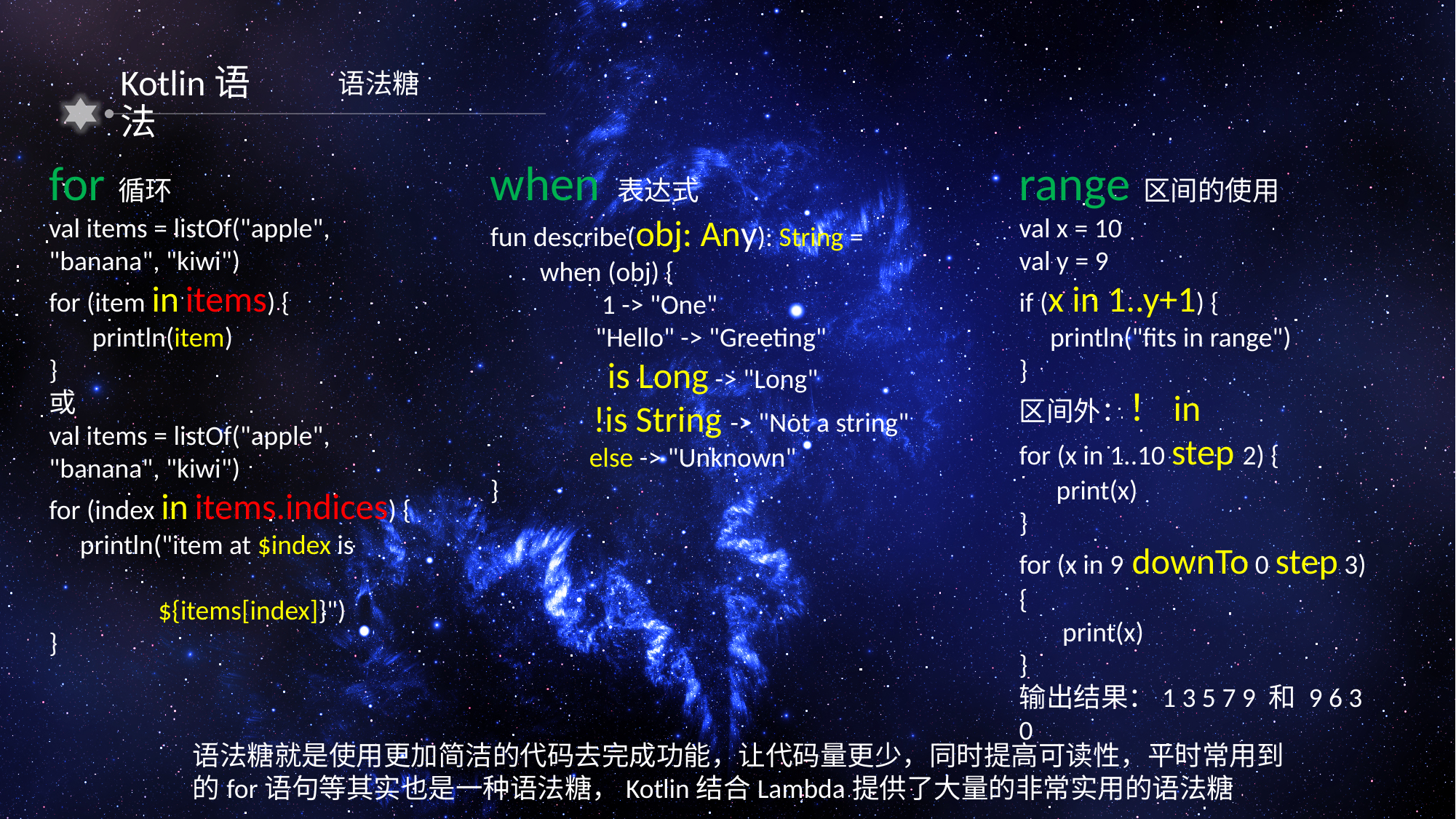

Kotlin语法
语法糖
for 循环
val items = listOf("apple", "banana", "kiwi")
for (item in items) {
       println(item)
}
或
val items = listOf("apple", "banana", "kiwi")
for (index in items.indices) {
     println("item at $index is                                                                                        	${items[index]}")
}
when 表达式
fun describe(obj: Any): String =
        when (obj) {
                  1 -> "One"
                 "Hello" -> "Greeting"
                 is Long -> "Long"
                !is String -> "Not a string"
                else -> "Unknown"
}
range 区间的使用
val x = 10
val y = 9
if (x in 1..y+1) {
     println("fits in range")
}
区间外：！in
for (x in 1..10 step 2) {
      print(x)
}
for (x in 9 downTo 0 step 3) {
       print(x)
}
输出结果：1 3 5 7 9 和 9 6 3 0

语法糖就是使用更加简洁的代码去完成功能，让代码量更少，同时提高可读性，平时常用到的for语句等其实也是一种语法糖，Kotlin结合Lambda提供了大量的非常实用的语法糖